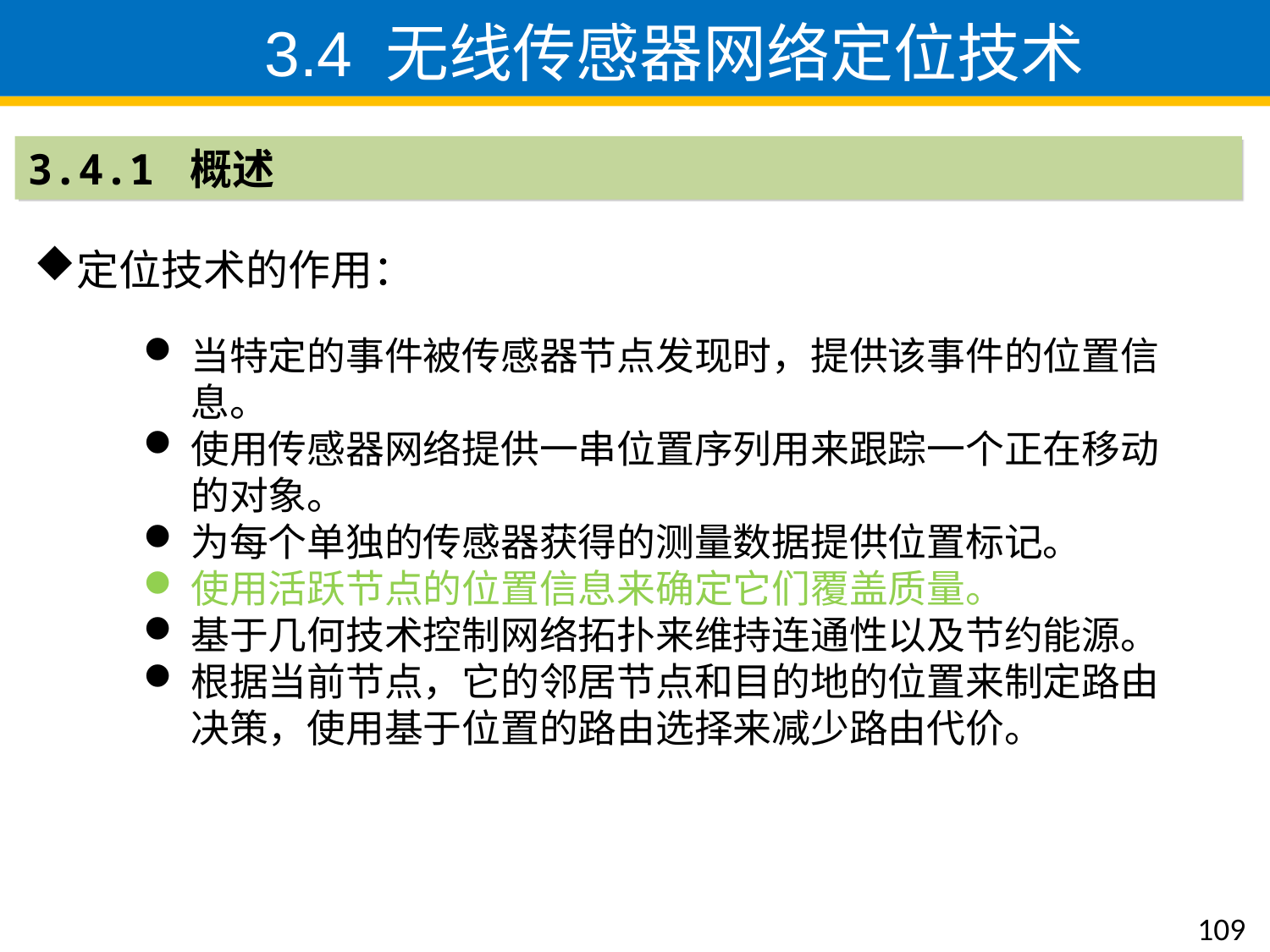

3.4 无线传感器网络定位技术

3.4.1 概述
定位技术的作用：
当特定的事件被传感器节点发现时，提供该事件的位置信息。
使用传感器网络提供一串位置序列用来跟踪一个正在移动的对象。
为每个单独的传感器获得的测量数据提供位置标记。
使用活跃节点的位置信息来确定它们覆盖质量。
基于几何技术控制网络拓扑来维持连通性以及节约能源。
根据当前节点，它的邻居节点和目的地的位置来制定路由决策，使用基于位置的路由选择来减少路由代价。
109